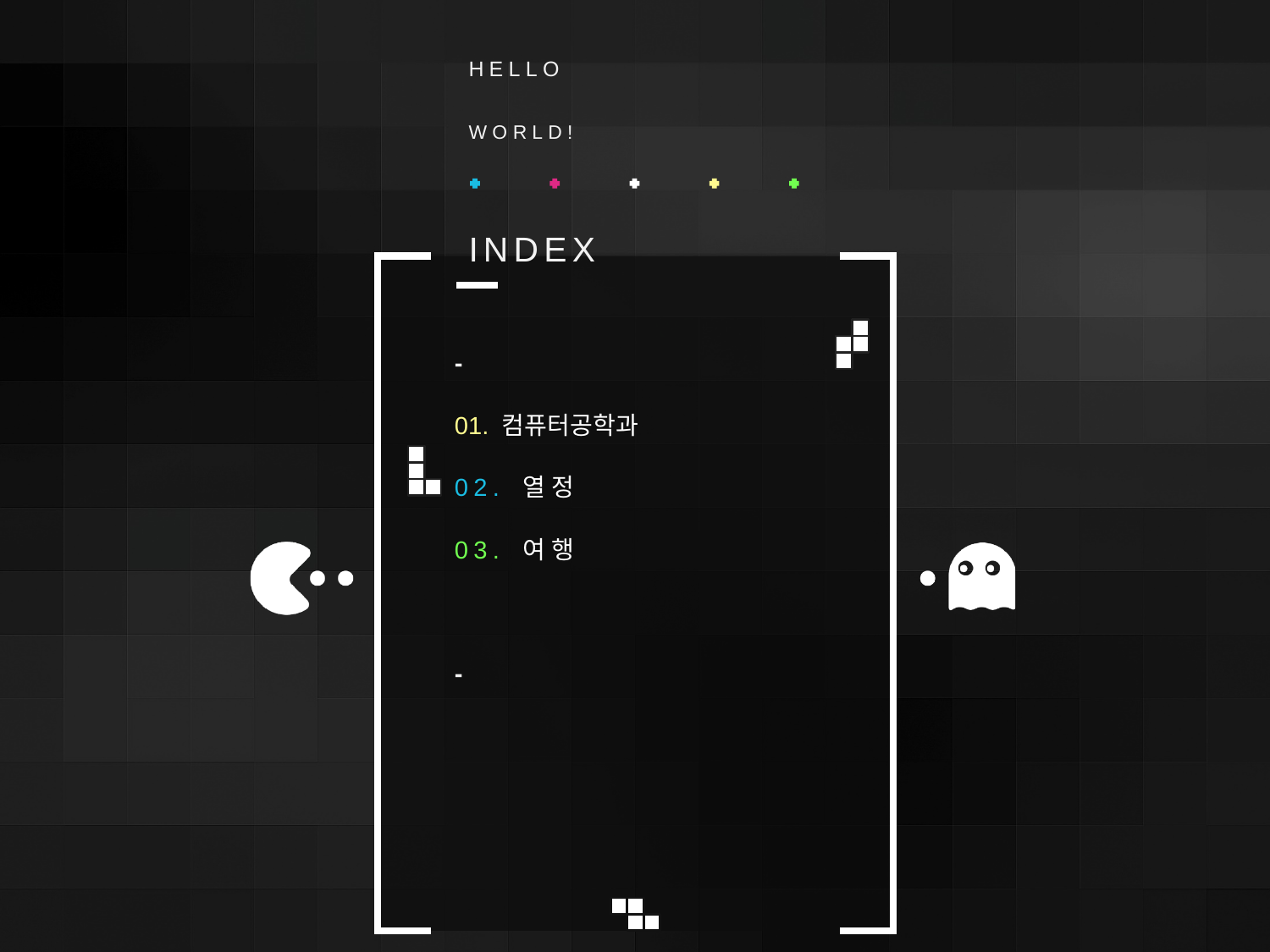

HELLO
WORLD!
INDEX
-
01. 컴퓨터공학과
02. 열정
03. 여행

-